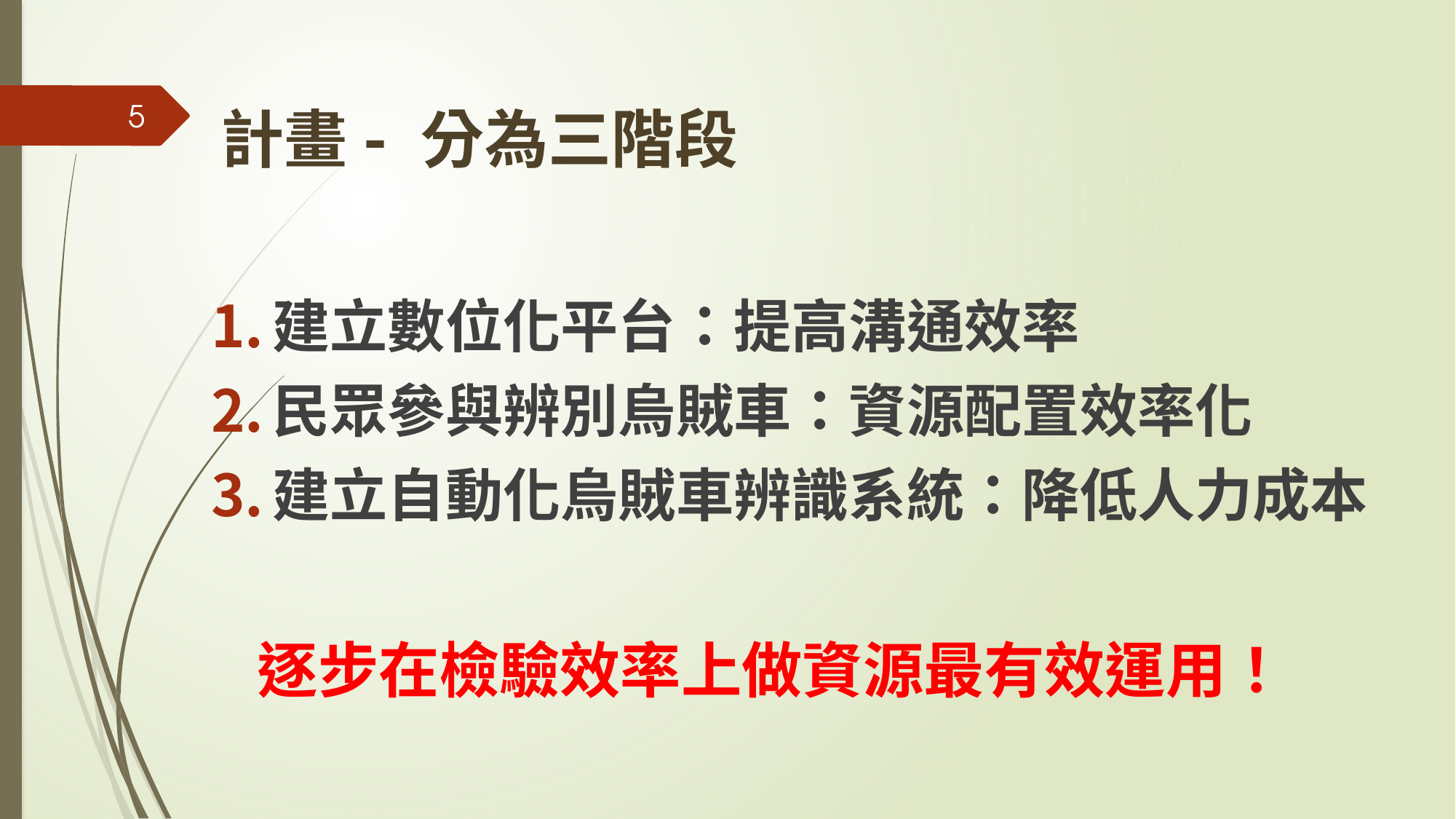

5
# 計畫- 分為三階段

建立數位化平台：提高溝通效率
民眾參與辨別烏賊車：資源配置效率化
建立自動化烏賊車辨識系統：降低人力成本
逐步在檢驗效率上做資源最有效運用！